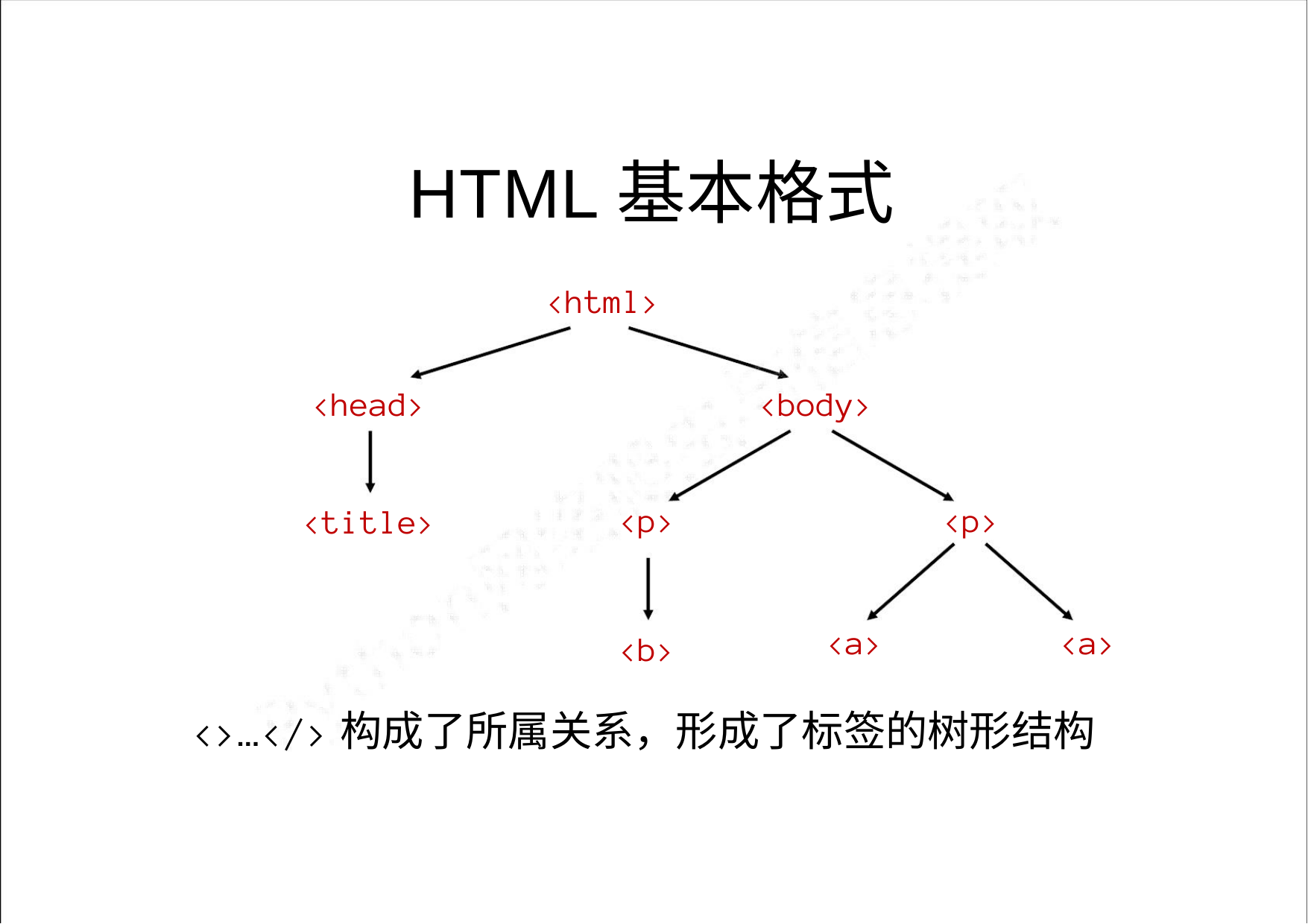

HTML基本格式
<html>
<head>
<body>
<p>
<b>
<p>
<title>
<a>
<a>
<>…</>构成了所属关系，形成了标签的树形结构